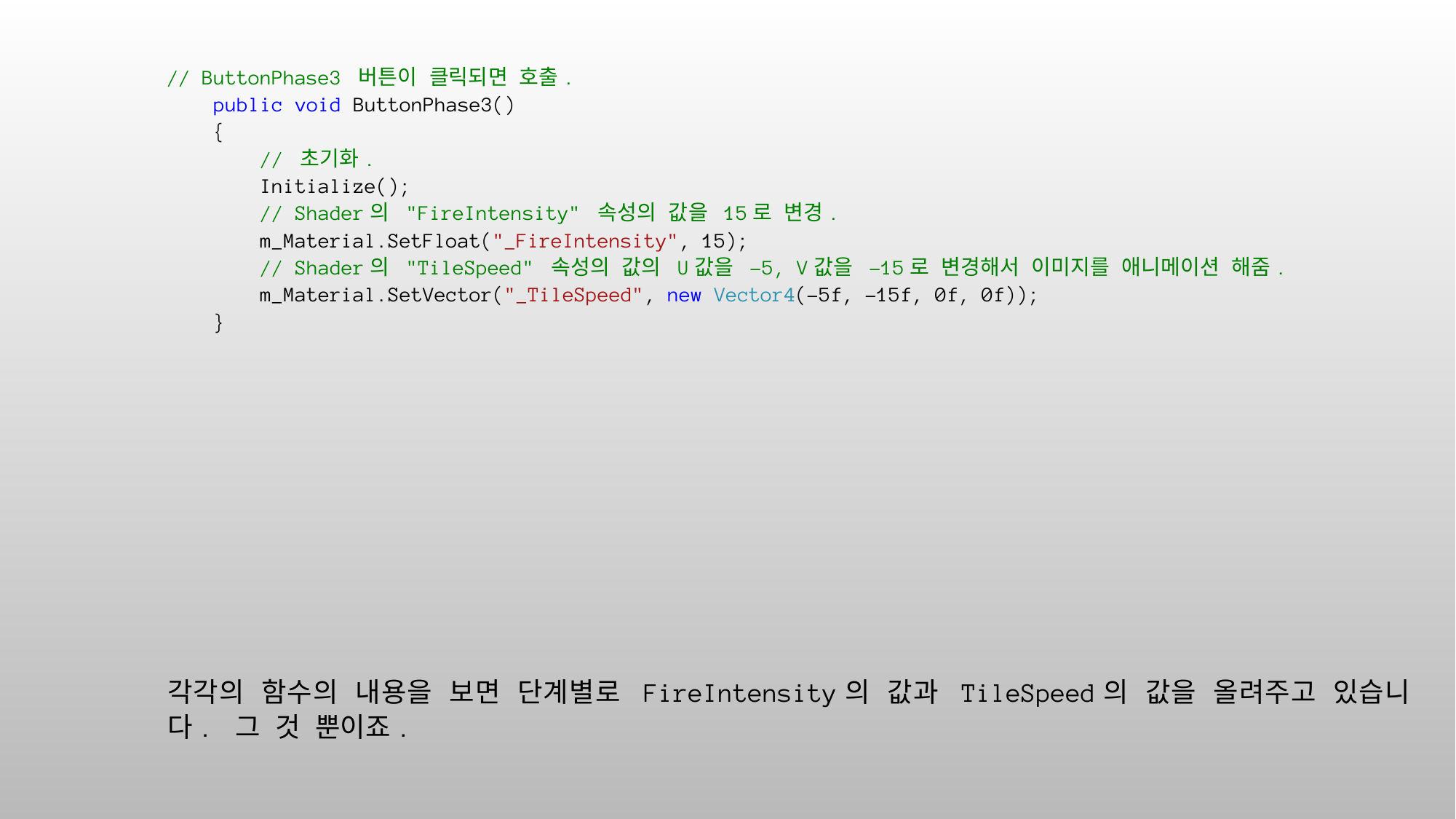

// ButtonPhase3 버튼이 클릭되면 호출.
    public void ButtonPhase3()
    {
        // 초기화.
        Initialize();
        // Shader의 "FireIntensity" 속성의 값을 15로 변경.
        m_Material.SetFloat("_FireIntensity", 15);
        // Shader의 "TileSpeed" 속성의 값의 U값을 -5, V값을 -15로 변경해서 이미지를 애니메이션 해줌.
        m_Material.SetVector("_TileSpeed", new Vector4(-5f, -15f, 0f, 0f));
    }
각각의 함수의 내용을 보면 단계별로 FireIntensity의 값과 TileSpeed의 값을 올려주고 있습니다. 그 것 뿐이죠.